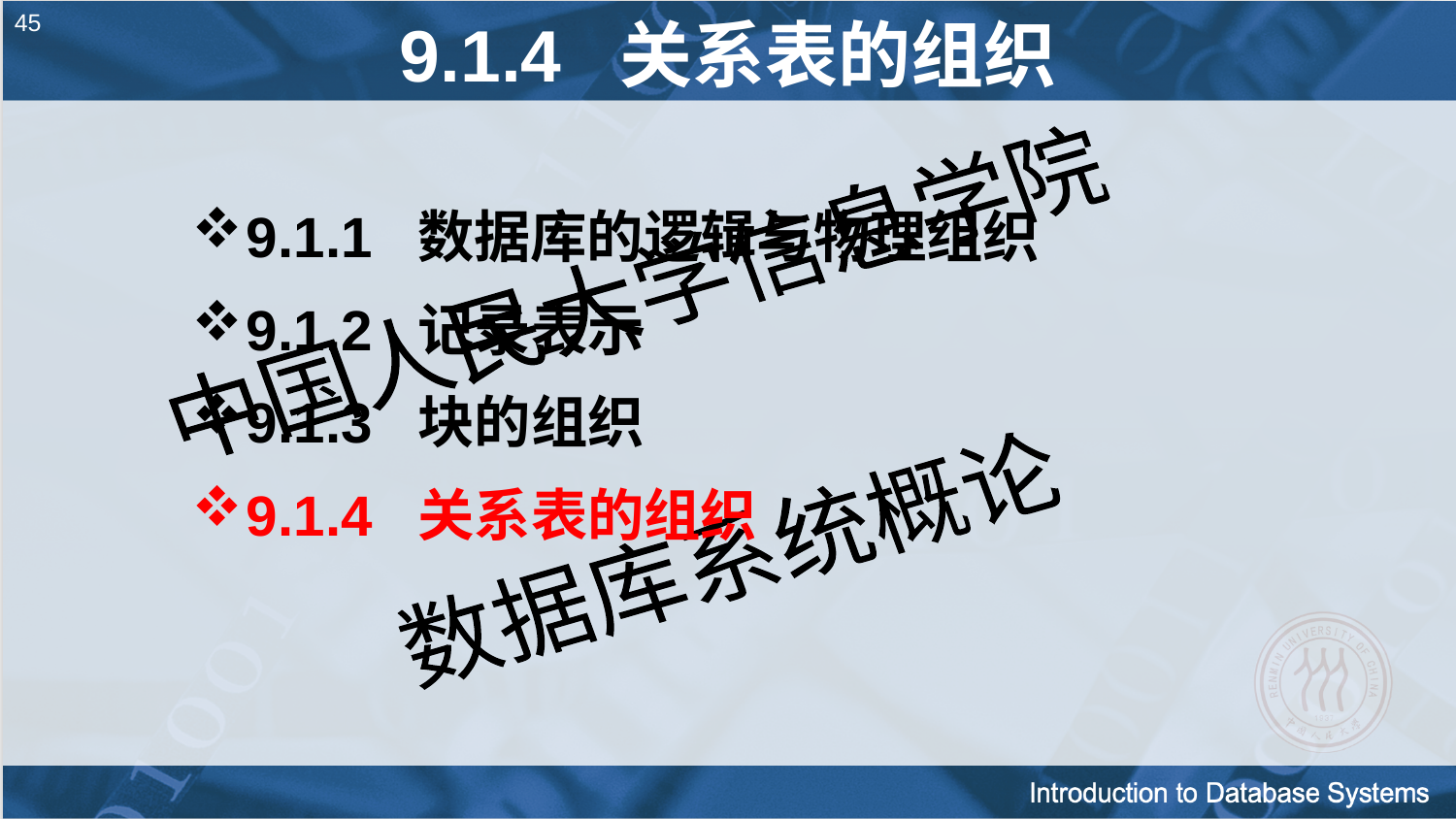

# 45
9.1.4  关系表的组织
9.1.1  数据库的逻辑与物理组织
9.1.2  记录表示
9.1.3  块的组织
9.1.4  关系表的组织